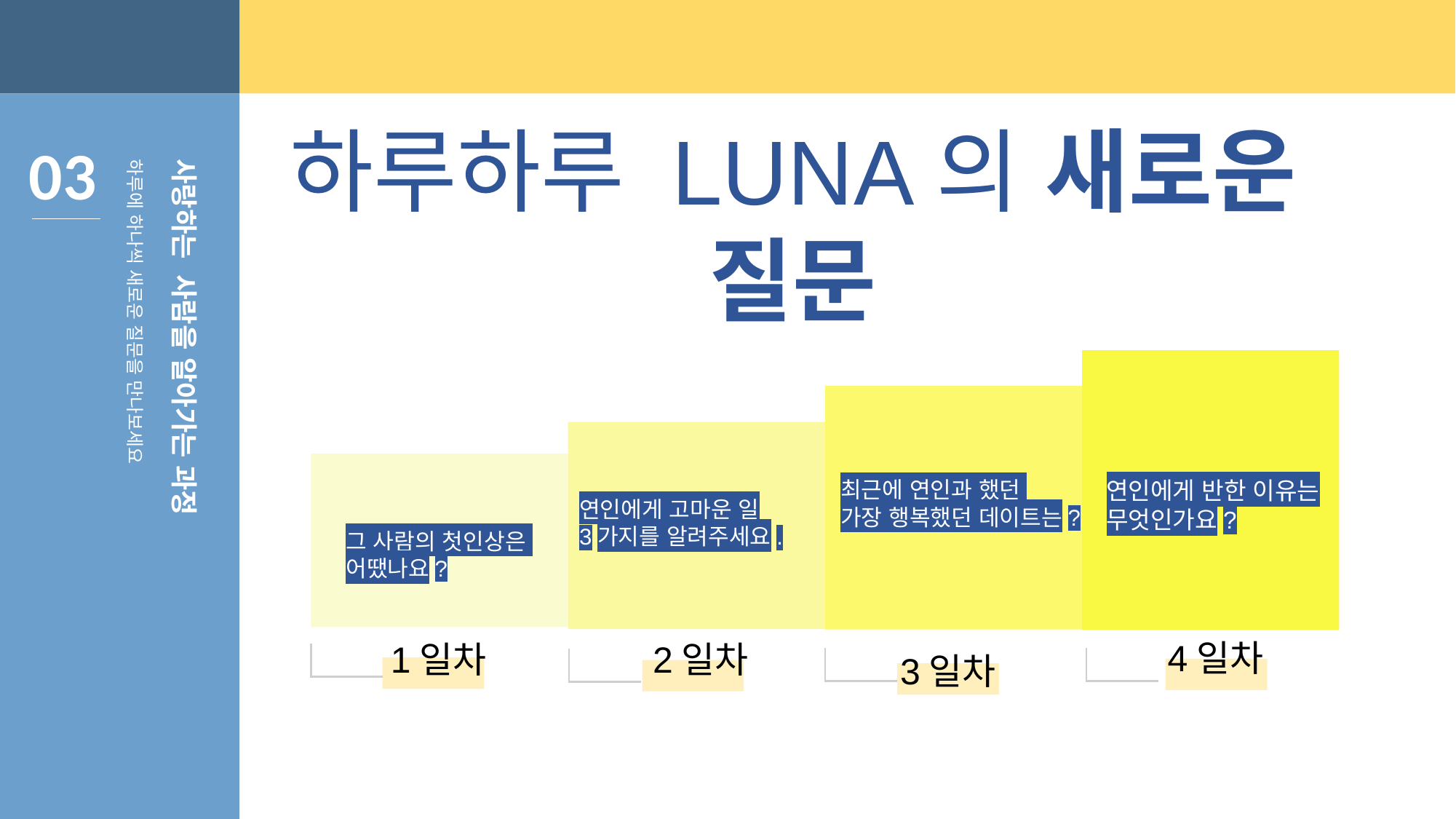

사랑하는  사람을 알아가는 과정
하루에 하나씩 새로운 질문을 만나보세요
하루하루 LUNA의 새로운 질문
04
03

연인에게 반한 이유는
무엇인가요?
최근에 연인과 했던
가장 행복했던 데이트는?
연인에게 고마운 일
3가지를 알려주세요.
그 사람의 첫인상은
어땠나요?
4일차
2일차
1일차
3일차